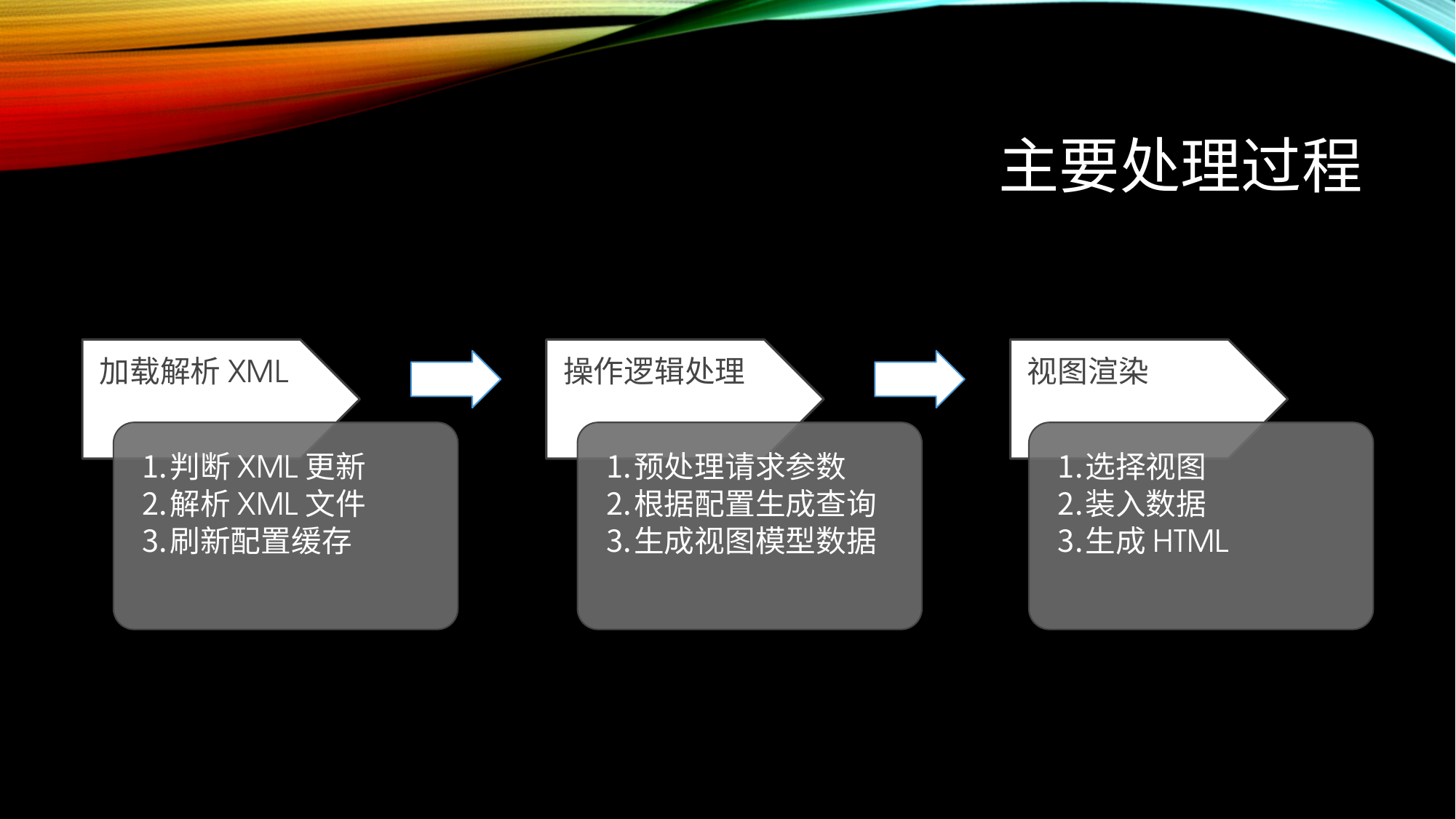

# 主要处理过程
加载解析XML
判断XML更新
解析XML文件
刷新配置缓存

操作逻辑处理
预处理请求参数
根据配置生成查询
生成视图模型数据

视图渲染
选择视图
装入数据
生成HTML